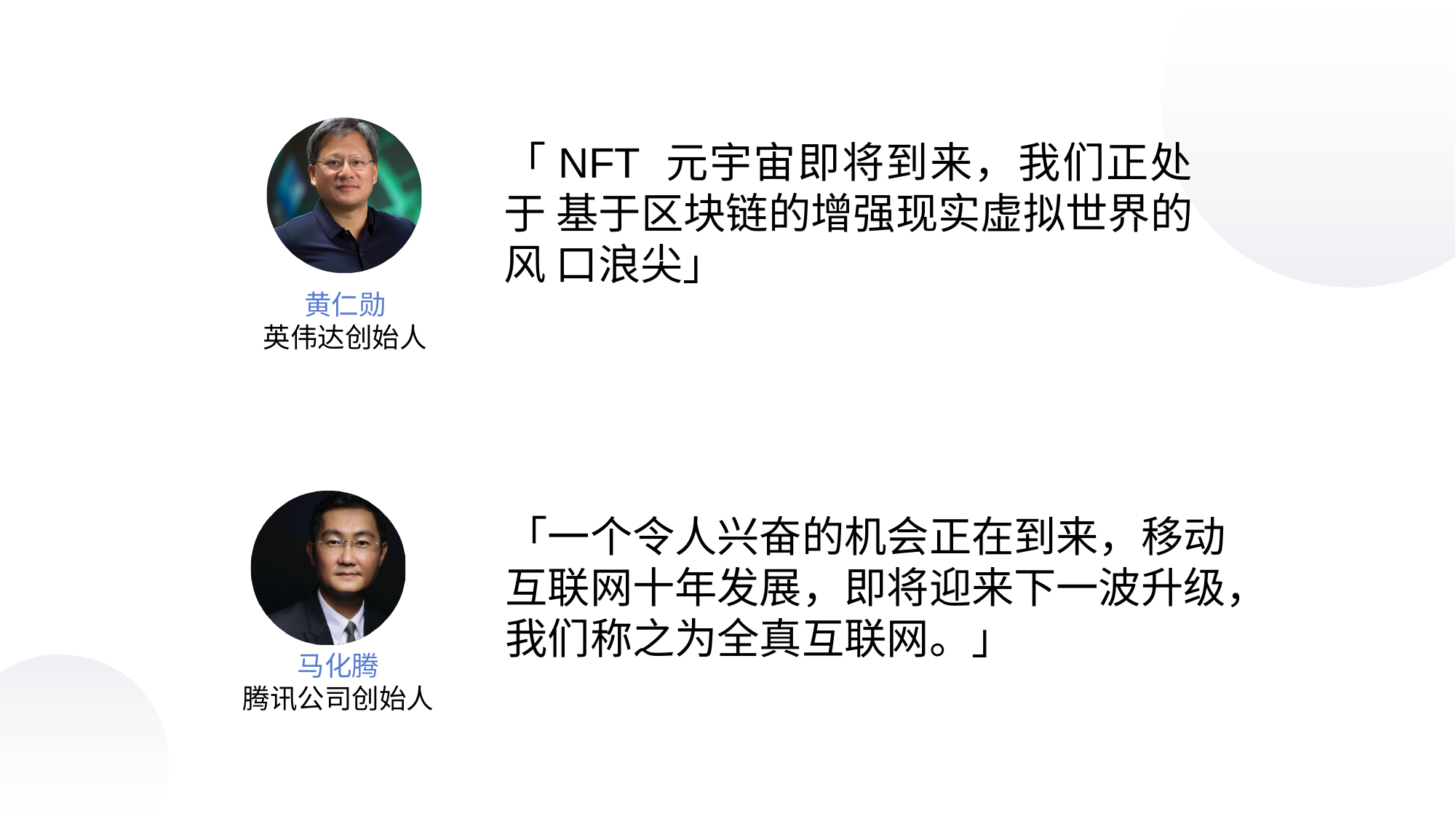

「NFT 元宇宙即将到来，我们正处于 基于区块链的增强现实虚拟世界的风 口浪尖」
黄仁勋
英伟达创始人

「一个令人兴奋的机会正在到来，移动 互联网十年发展，即将迎来下一波升级， 我们称之为全真互联网。」
马化腾
腾讯公司创始人